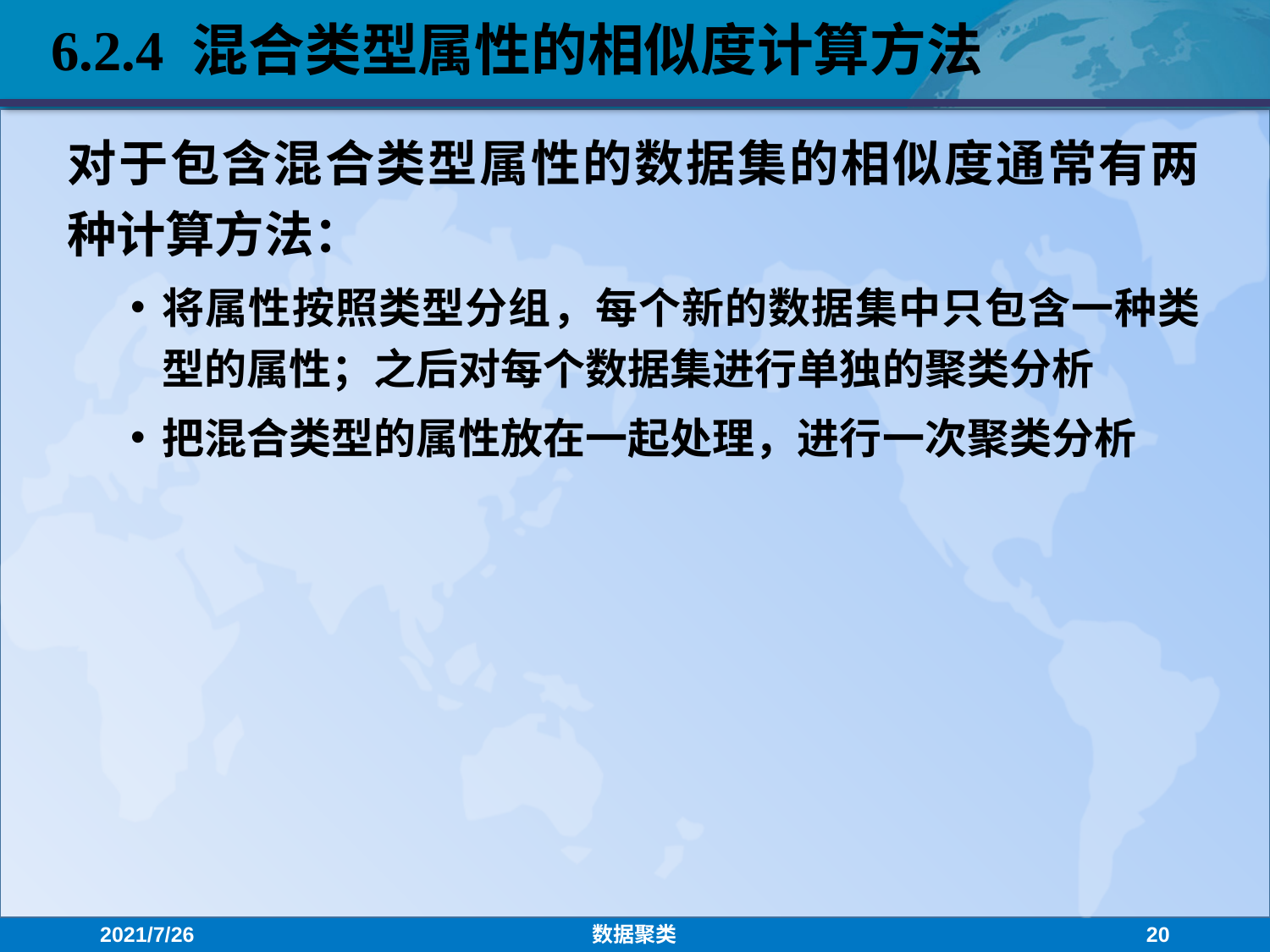

6.2.4 混合类型属性的相似度计算方法
对于包含混合类型属性的数据集的相似度通常有两种计算方法：
将属性按照类型分组，每个新的数据集中只包含一种类型的属性；之后对每个数据集进行单独的聚类分析
把混合类型的属性放在一起处理，进行一次聚类分析
2021/7/26
数据聚类
20